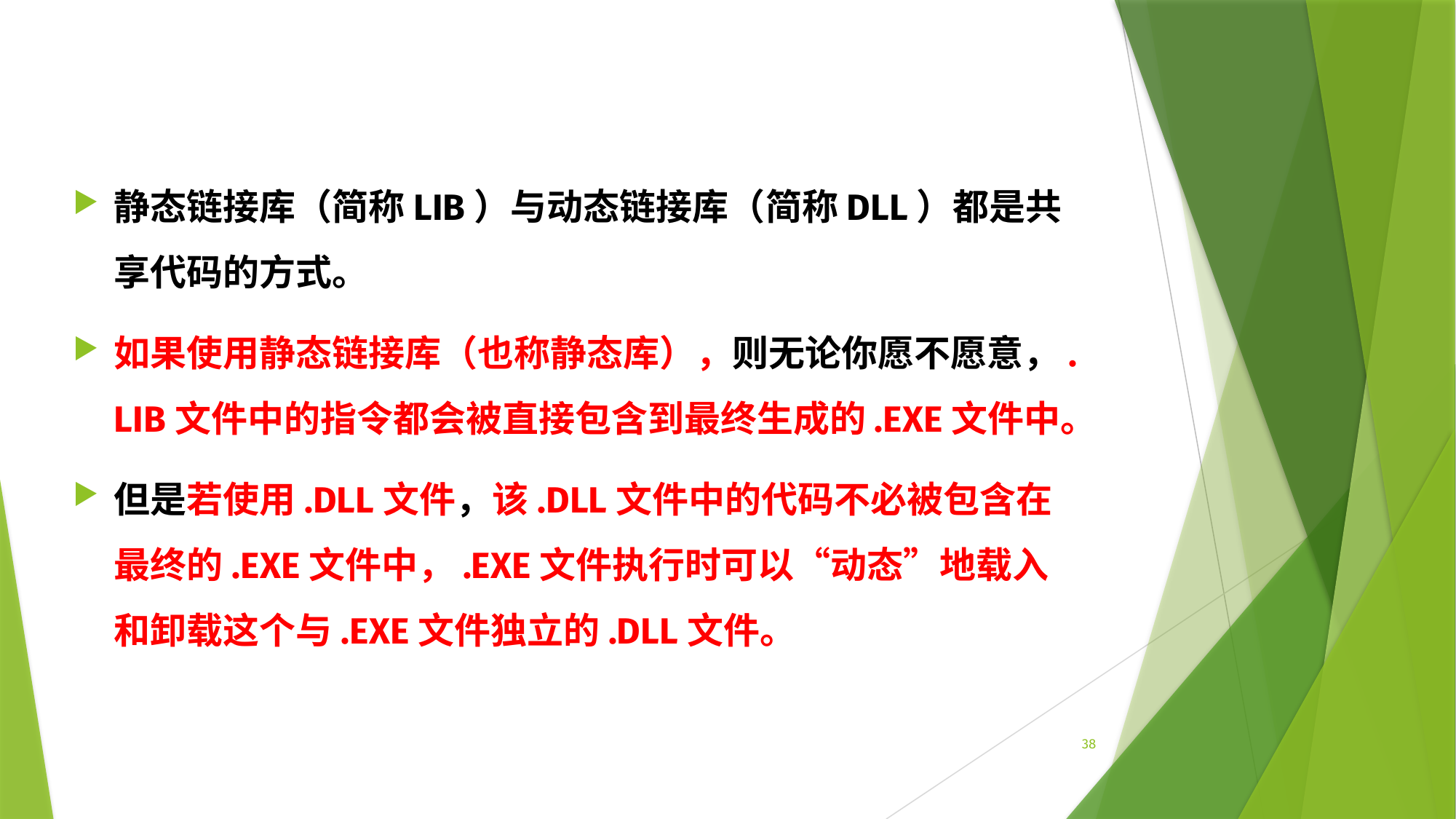

#
静态链接库（简称LIB）与动态链接库（简称DLL）都是共享代码的方式。
如果使用静态链接库（也称静态库），则无论你愿不愿意，.LIB文件中的指令都会被直接包含到最终生成的.EXE文件中。
但是若使用.DLL文件，该.DLL文件中的代码不必被包含在最终的.EXE文件中，.EXE文件执行时可以“动态”地载入和卸载这个与.EXE文件独立的.DLL文件。

38